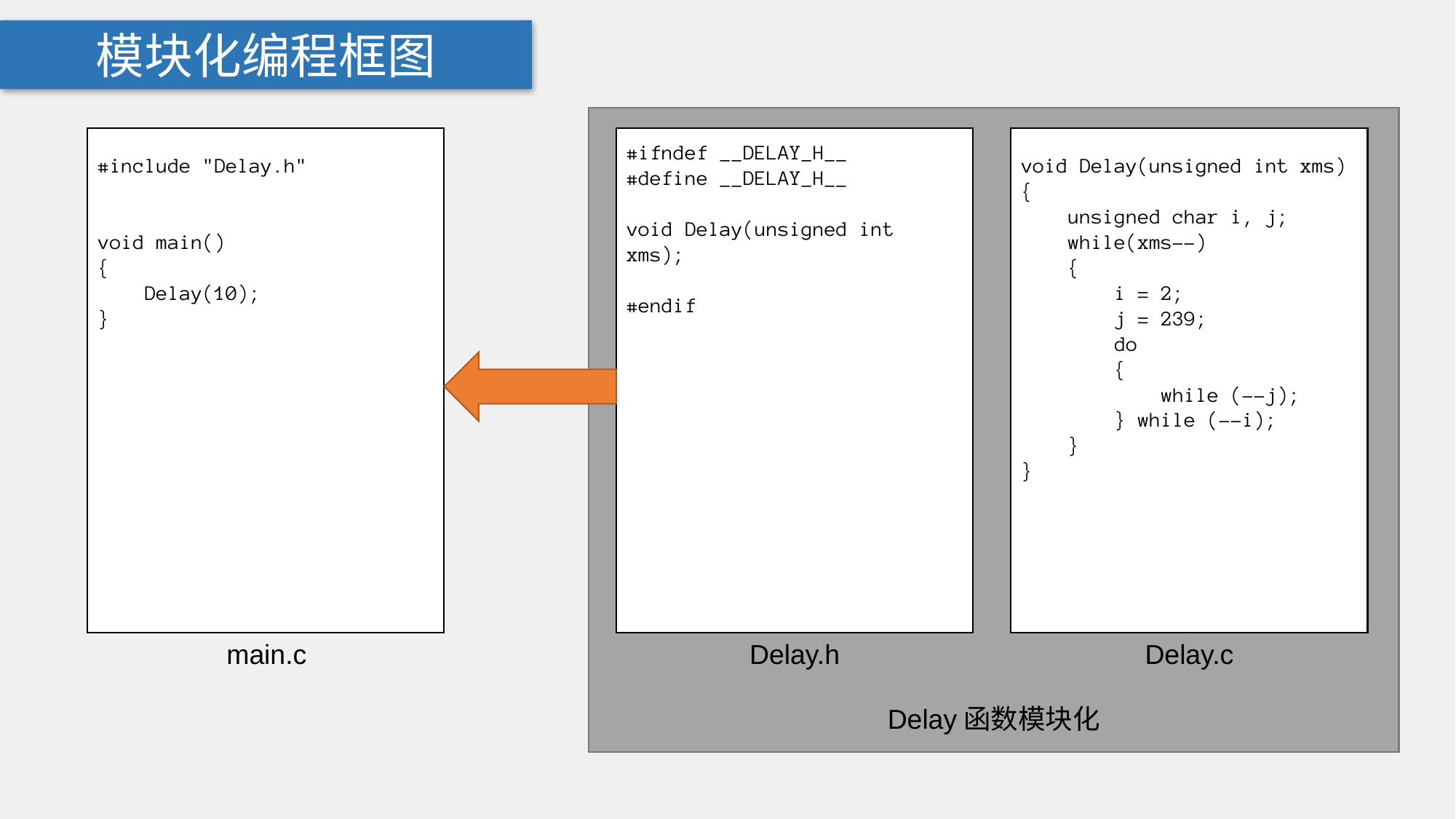

模块化编程框图

#include "Delay.h"

void main()
{
    Delay(10);
}

#ifndef __DELAY_H__
#define __DELAY_H__

void Delay(unsigned int xms);

#endif

void Delay(unsigned int xms)
{
    unsigned char i, j;
    while(xms--)
    {
        i = 2;
        j = 239;
        do
        {
            while (--j);
        } while (--i);
    }
}

main.c
Delay.h
Delay.c
Delay函数模块化